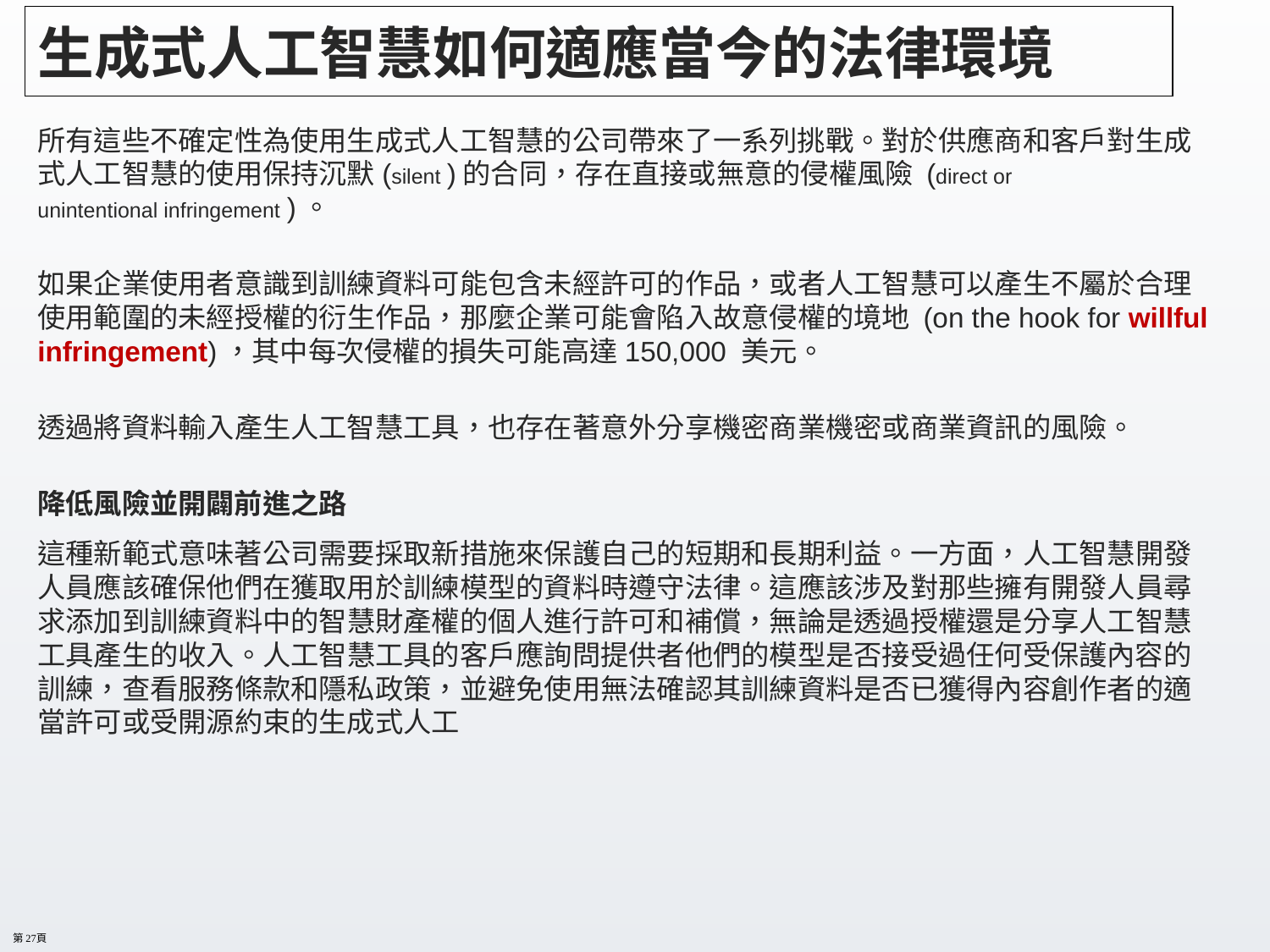

# 生成式人工智慧如何適應當今的法律環境
所有這些不確定性為使用生成式人工智慧的公司帶來了一系列挑戰。對於供應商和客戶對生成式人工智慧的使用保持沉默(silent )的合同，存在直接或無意的侵權風險 (direct or unintentional infringement )。
如果企業使用者意識到訓練資料可能包含未經許可的作品，或者人工智慧可以產生不屬於合理使用範圍的未經授權的衍生作品，那麼企業可能會陷入故意侵權的境地 (on the hook for willful infringement)，其中每次侵權的損失可能高達150,000 美元。
透過將資料輸入產生人工智慧工具，也存在著意外分享機密商業機密或商業資訊的風險。
降低風險並開闢前進之路
這種新範式意味著公司需要採取新措施來保護自己的短期和長期利益。一方面，人工智慧開發人員應該確保他們在獲取用於訓練模型的資料時遵守法律。這應該涉及對那些擁有開發人員尋求添加到訓練資料中的智慧財產權的個人進行許可和補償，無論是透過授權還是分享人工智慧工具產生的收入。人工智慧工具的客戶應詢問提供者他們的模型是否接受過任何受保護內容的訓練，查看服務條款和隱私政策，並避免使用無法確認其訓練資料是否已獲得內容創作者的適當許可或受開源約束的生成式人工